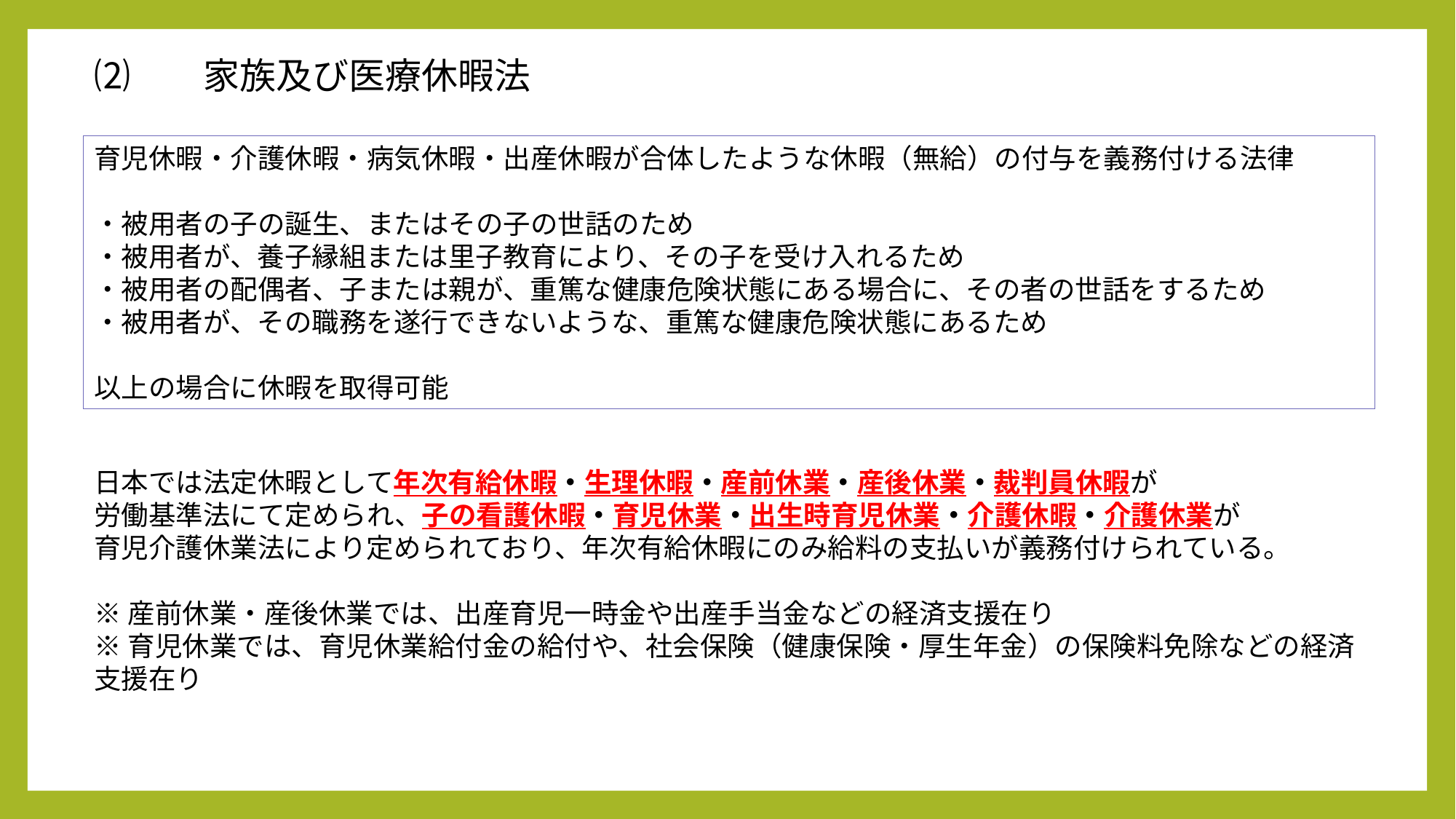

⑵	家族及び医療休暇法

育児休暇・介護休暇・病気休暇・出産休暇が合体したような休暇（無給）の付与を義務付ける法律

・被用者の子の誕生、またはその子の世話のため
・被用者が、養子縁組または里子教育により、その子を受け入れるため
・被用者の配偶者、子または親が、重篤な健康危険状態にある場合に、その者の世話をするため
・被用者が、その職務を遂行できないような、重篤な健康危険状態にあるため

以上の場合に休暇を取得可能
日本では法定休暇として年次有給休暇・生理休暇・産前休業・産後休業・裁判員休暇が
労働基準法にて定められ、子の看護休暇・育児休業・出生時育児休業・介護休暇・介護休業が
育児介護休業法により定められており、年次有給休暇にのみ給料の支払いが義務付けられている。

※産前休業・産後休業では、出産育児一時金や出産手当金などの経済支援在り
※育児休業では、育児休業給付金の給付や、社会保険（健康保険・厚生年金）の保険料免除などの経済支援在り